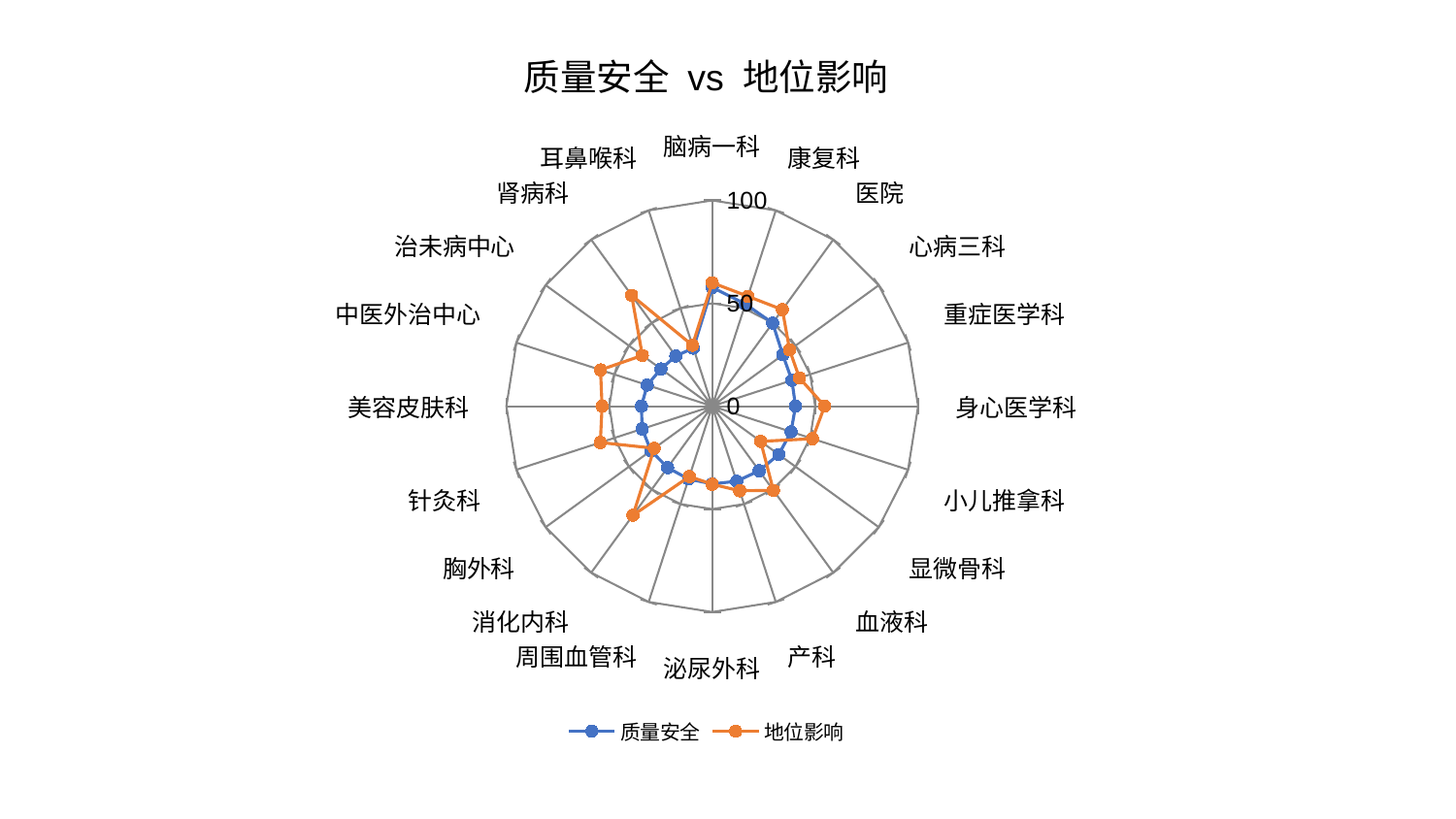

### Chart: 质量安全 vs 地位影响

| Category | 质量安全 | 地位影响 |
|---|---|---|
| 脑病一科 | 57.71013197851139 | 59.98951555067151 |
| 康复科 | 52.164851349486796 | 56.14297506521382 |
| 医院 | 49.92987611387931 | 57.98216617179628 |
| 心病三科 | 42.395273362357734 | 46.47227466076751 |
| 重症医学科 | 40.697185534923634 | 44.5332657550481 |
| 身心医学科 | 40.46371799532683 | 54.614680986496715 |
| 小儿推拿科 | 40.27424241058168 | 51.21019804750656 |
| 显微骨科 | 39.94199878017633 | 29.098368823382483 |
| 血液科 | 38.79080087505413 | 50.56337515015386 |
| 产科 | 38.34965613311685 | 43.2317057996317 |
| 泌尿外科 | 37.780727646406675 | 37.928084819775286 |
| 周围血管科 | 37.25063526495556 | 35.94385719932054 |
| 消化内科 | 36.91602864122024 | 65.53797484042722 |
| 胸外科 | 36.81965696060858 | 34.80306522241521 |
| 针灸科 | 35.795859582776814 | 57.14579044449528 |
| 美容皮肤科 | 34.41180579794376 | 53.51731236855071 |
| 中医外治中心 | 33.20863763426998 | 57.06502686773973 |
| 治未病中心 | 30.790808006644777 | 41.977095433588836 |
| 肾病科 | 30.15050375530391 | 66.60361198957338 |
| 耳鼻喉科 | 29.65828656214915 | 31.100209860417042 |
20